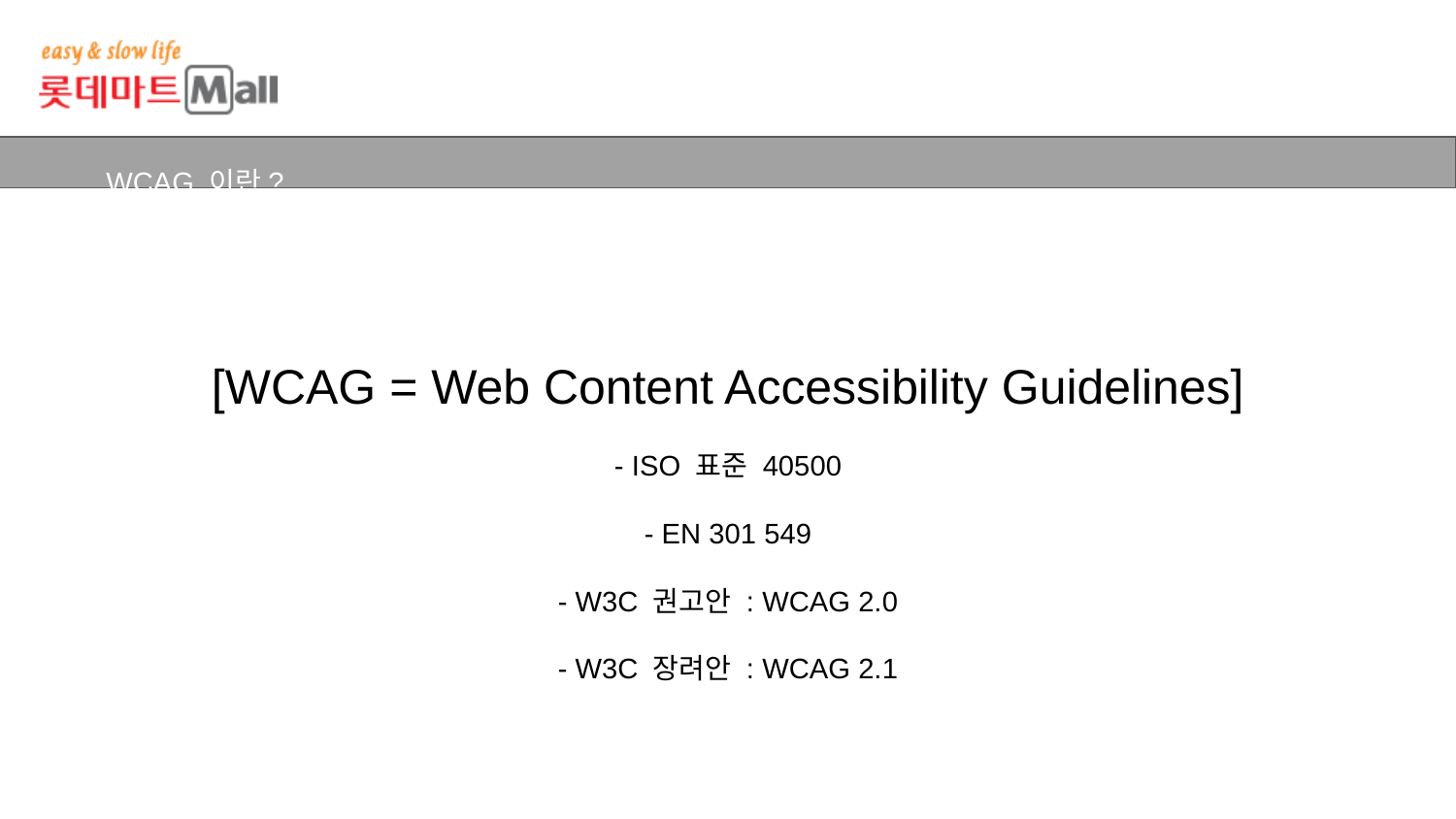

WCAG 이란?
[WCAG = Web Content Accessibility Guidelines]
- ISO 표준 40500
- EN 301 549
- W3C 권고안 : WCAG 2.0
- W3C 장려안 : WCAG 2.1